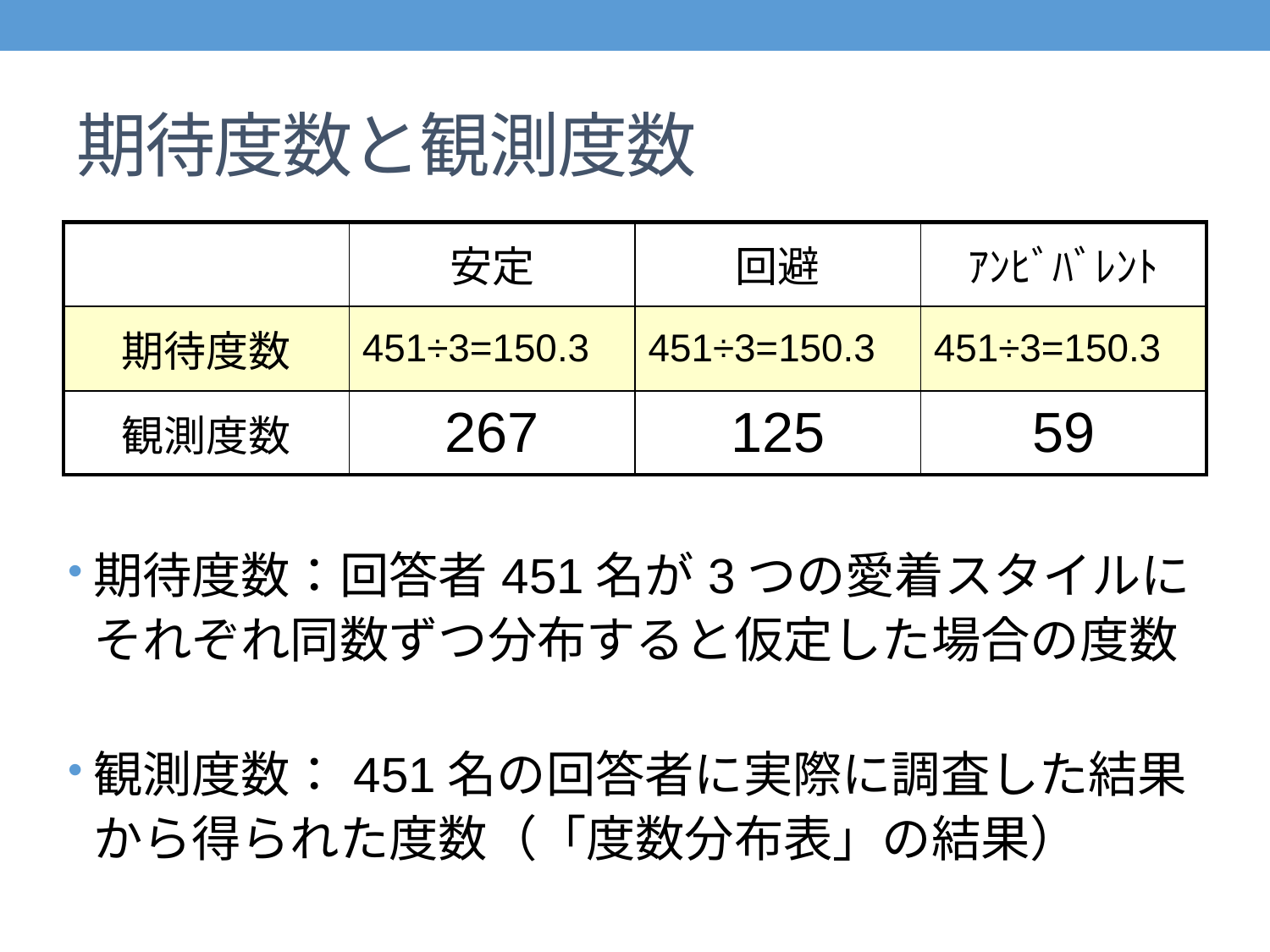

# 期待度数と観測度数
|  | 安定 | 回避 | ｱﾝﾋﾞﾊﾞﾚﾝﾄ |
| --- | --- | --- | --- |
| 期待度数 | 451÷3=150.3 | 451÷3=150.3 | 451÷3=150.3 |
| 観測度数 | 267 | 125 | 59 |
期待度数：回答者451名が3つの愛着スタイルに
それぞれ同数ずつ分布すると仮定した場合の度数

観測度数：451名の回答者に実際に調査した結果から得られた度数（「度数分布表」の結果）